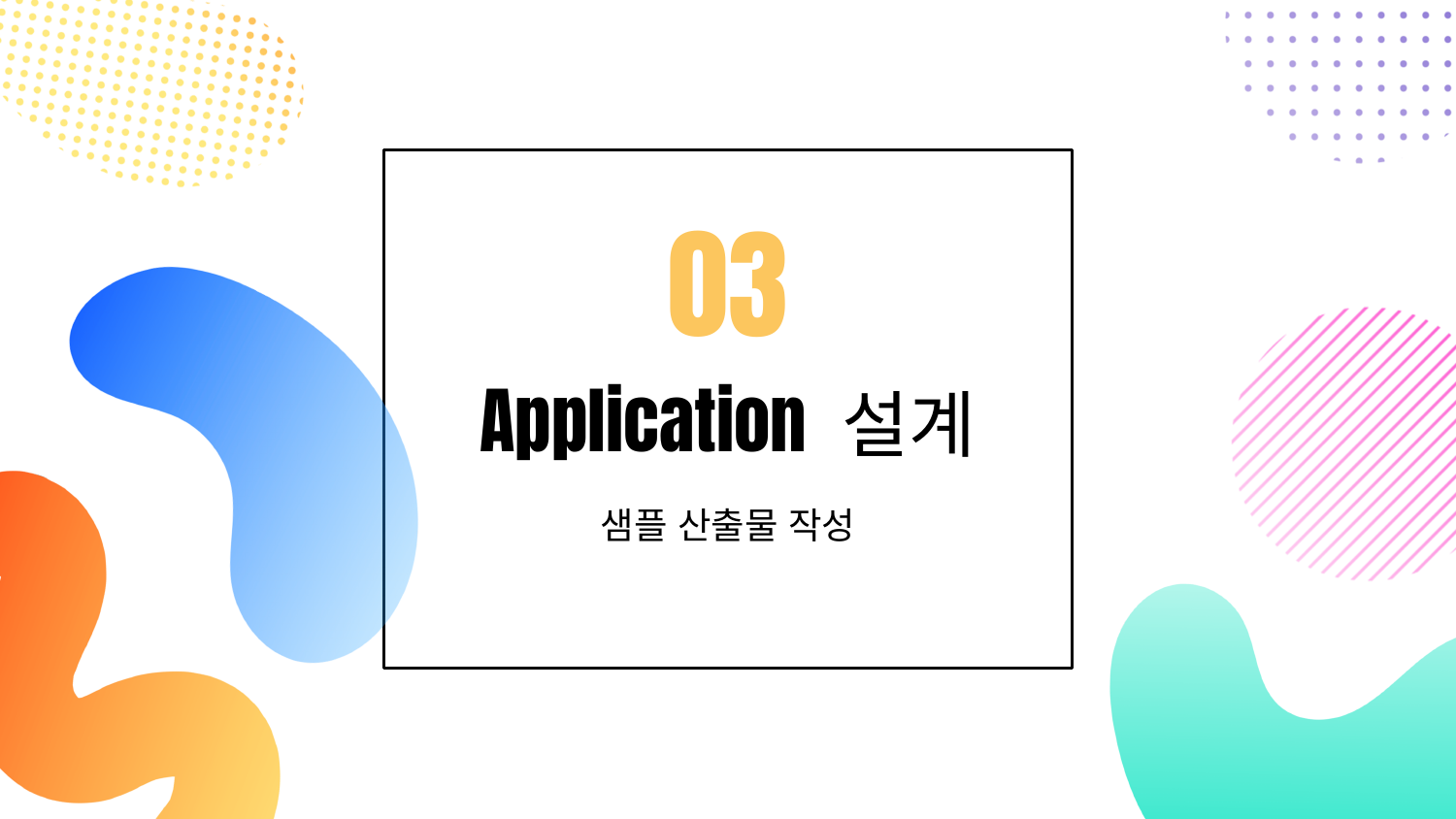

03
# Application 설계
샘플 산출물 작성